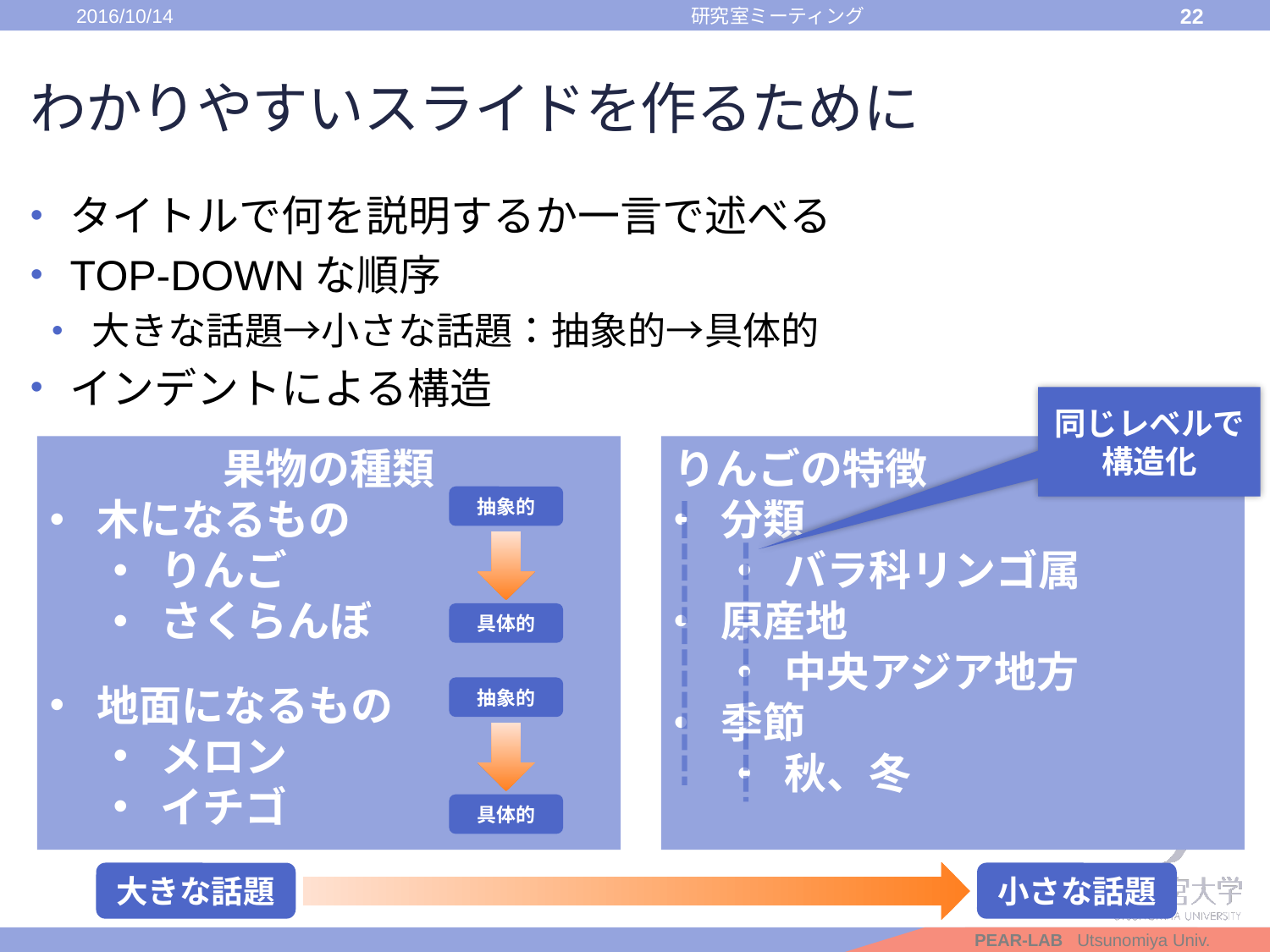

2016/10/14
22
研究室ミーティング
# わかりやすいスライドを作るために
タイトルで何を説明するか一言で述べる
TOP-DOWNな順序
大きな話題→小さな話題：抽象的→具体的
インデントによる構造
同じレベルで構造化
果物の種類
木になるもの
りんご
さくらんぼ

地面になるもの
メロン
イチゴ
りんごの特徴
分類
バラ科リンゴ属
原産地
中央アジア地方
季節
秋、冬

抽象的

具体的

抽象的

具体的
大きな話題
小さな話題